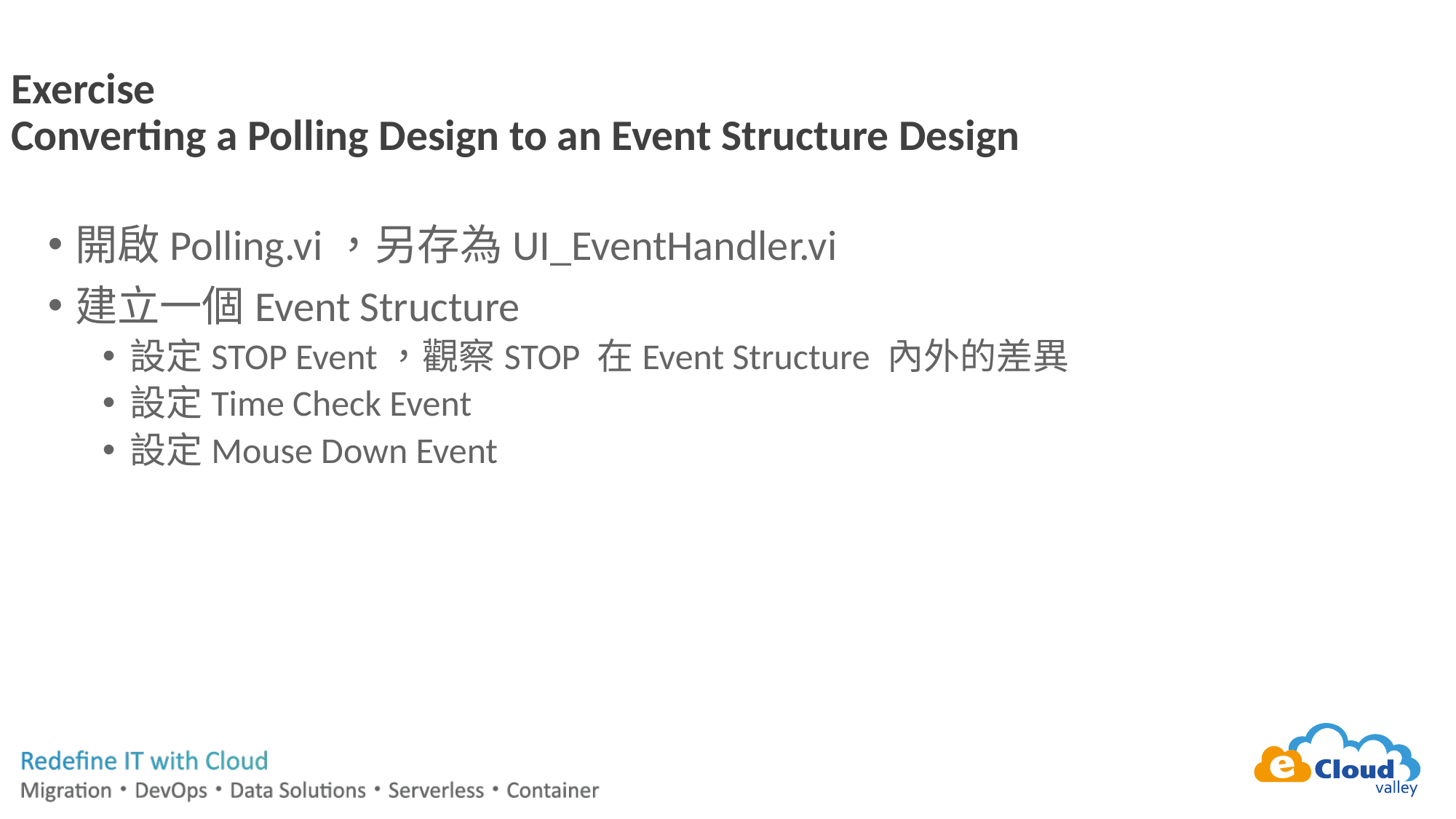

# Exercise Converting a Polling Design to an Event Structure Design
開啟Polling.vi，另存為UI_EventHandler.vi
建立一個Event Structure
設定STOP Event，觀察STOP 在Event Structure 內外的差異
設定Time Check Event
設定Mouse Down Event